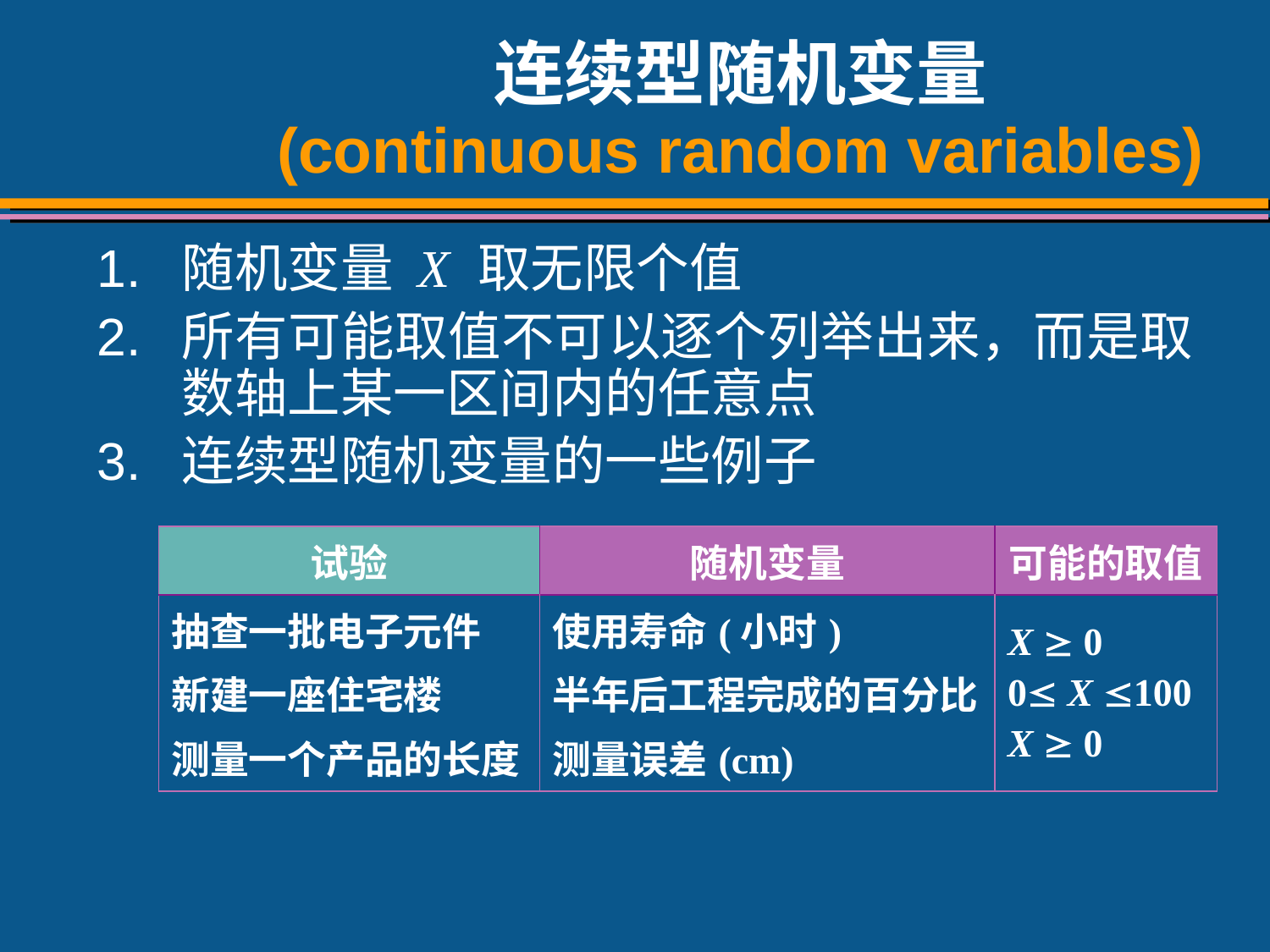

# 连续型随机变量 (continuous random variables)
随机变量 X 取无限个值
所有可能取值不可以逐个列举出来，而是取数轴上某一区间内的任意点
连续型随机变量的一些例子

| 试验 | 随机变量 | 可能的取值 |
| --- | --- | --- |
| 抽查一批电子元件 新建一座住宅楼 测量一个产品的长度 | 使用寿命(小时) 半年后工程完成的百分比 测量误差(cm) | X ≥ 0 0≤ X ≤100 X ≥ 0 |